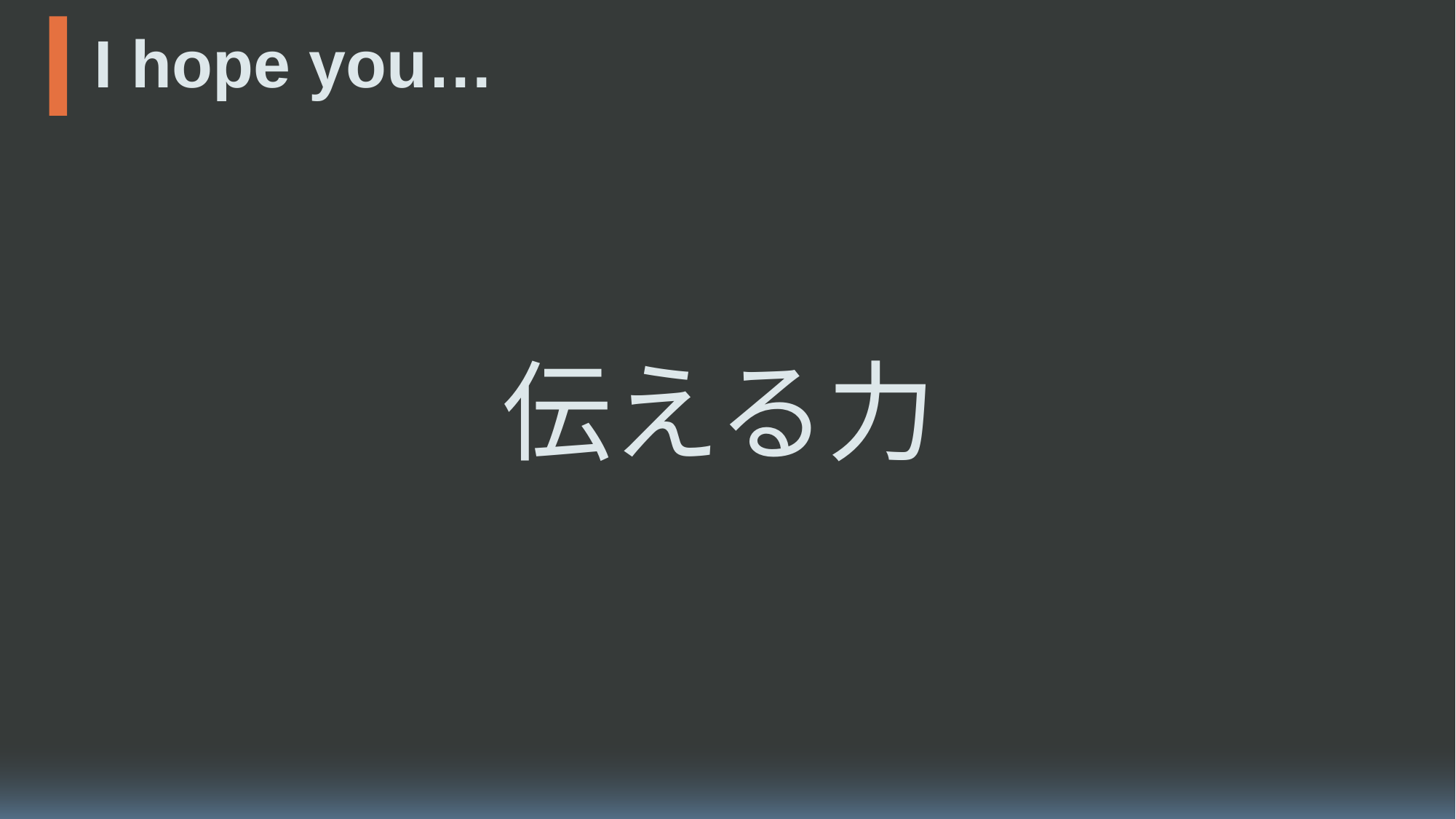

# I hope you…
intro
skillset
ある程度の
プログラミング能力
伝える力
I hope you…
at last
伝えようと努力してほしい